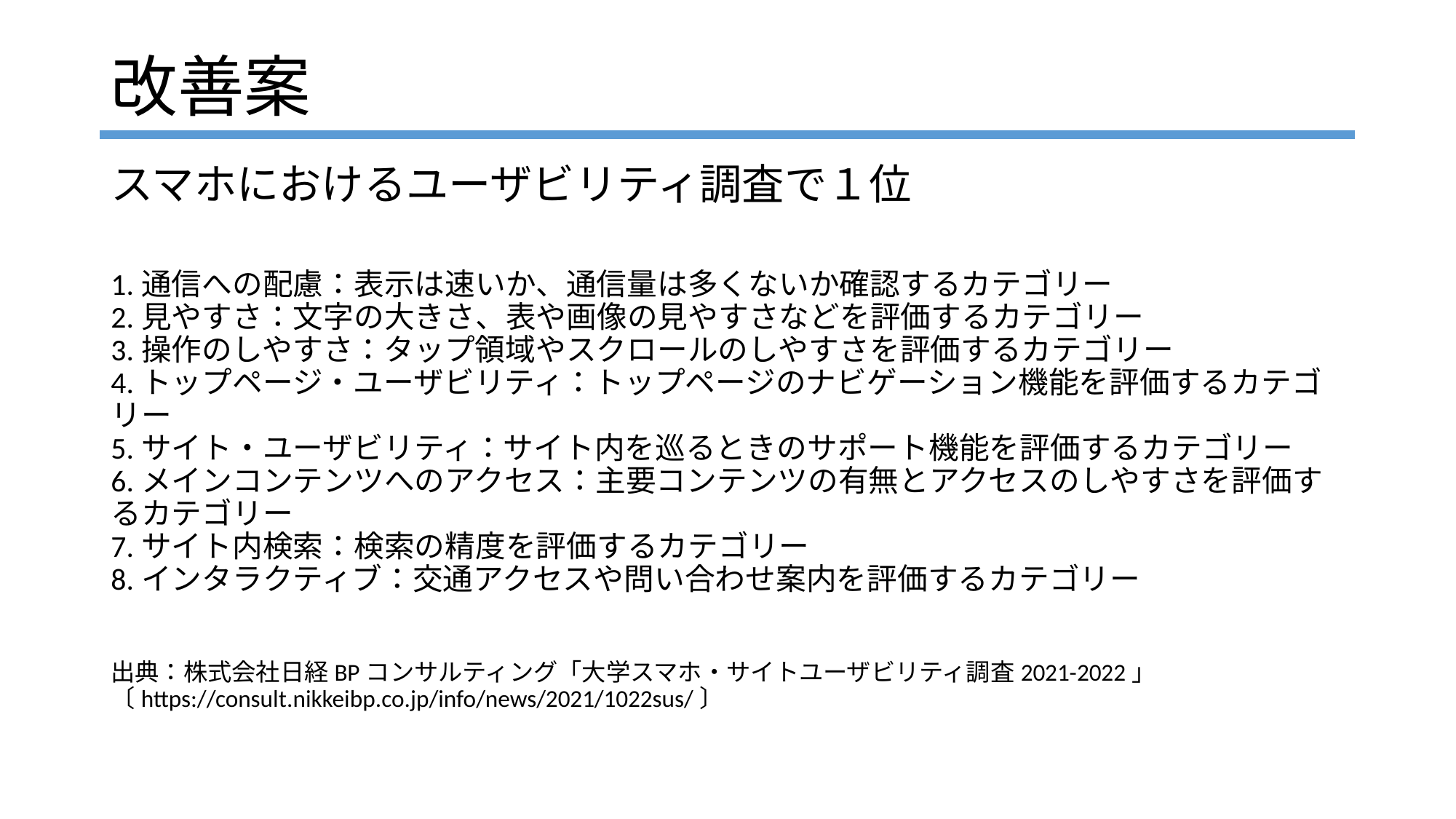

改善案
スマホにおけるユーザビリティ調査で１位

1.通信への配慮：表示は速いか、通信量は多くないか確認するカテゴリー
2.見やすさ：文字の大きさ、表や画像の見やすさなどを評価するカテゴリー
3.操作のしやすさ：タップ領域やスクロールのしやすさを評価するカテゴリー
4.トップページ・ユーザビリティ：トップページのナビゲーション機能を評価するカテゴリー
5.サイト・ユーザビリティ：サイト内を巡るときのサポート機能を評価するカテゴリー
6.メインコンテンツへのアクセス：主要コンテンツの有無とアクセスのしやすさを評価するカテゴリー
7.サイト内検索：検索の精度を評価するカテゴリー
8.インタラクティブ：交通アクセスや問い合わせ案内を評価するカテゴリー

出典：株式会社日経BPコンサルティング「大学スマホ・サイトユーザビリティ調査2021-2022」 〔https://consult.nikkeibp.co.jp/info/news/2021/1022sus/〕